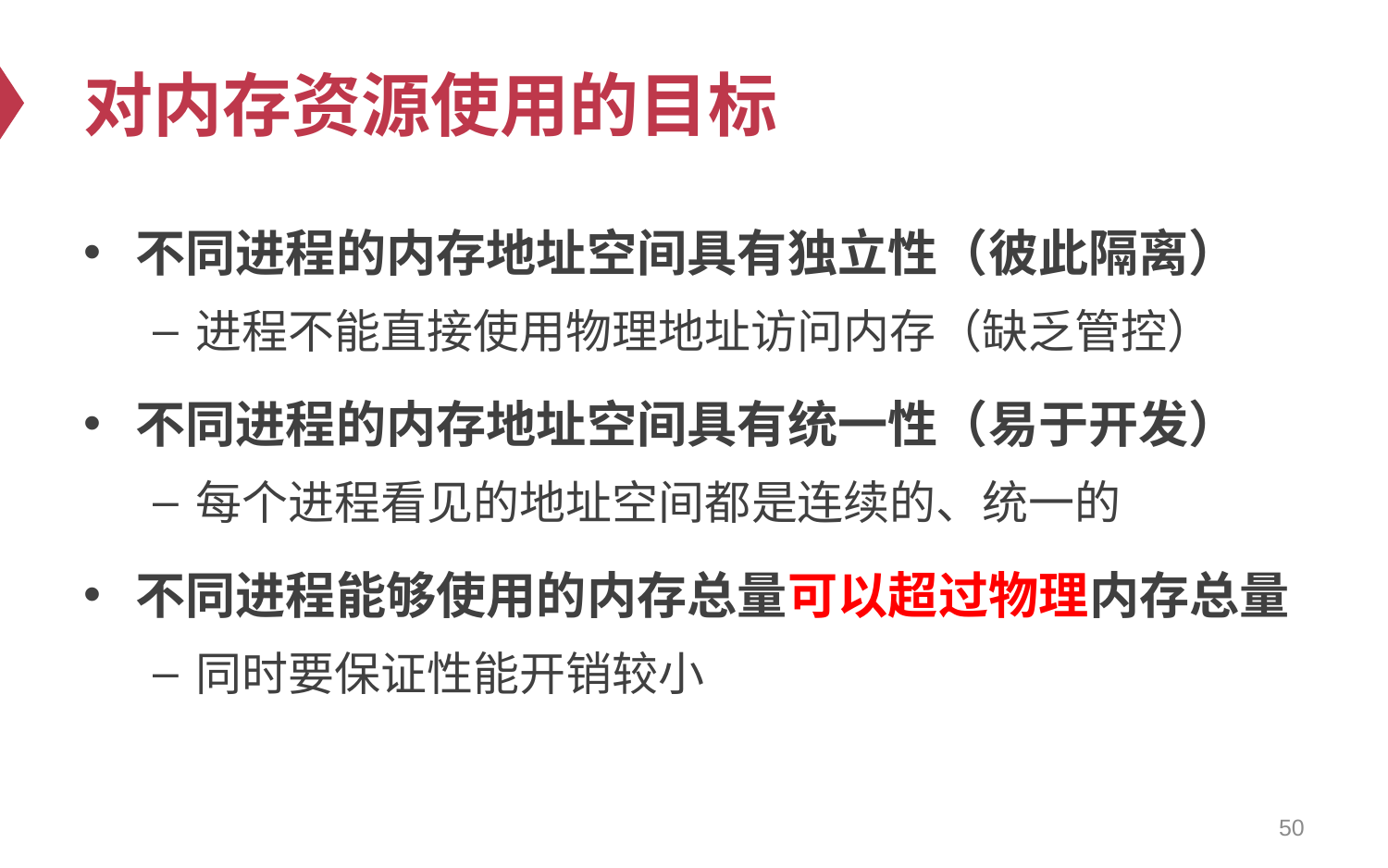

# 对内存资源使用的目标
不同进程的内存地址空间具有独立性（彼此隔离）
进程不能直接使用物理地址访问内存（缺乏管控）
不同进程的内存地址空间具有统一性（易于开发）
每个进程看见的地址空间都是连续的、统一的
不同进程能够使用的内存总量可以超过物理内存总量
同时要保证性能开销较小
50